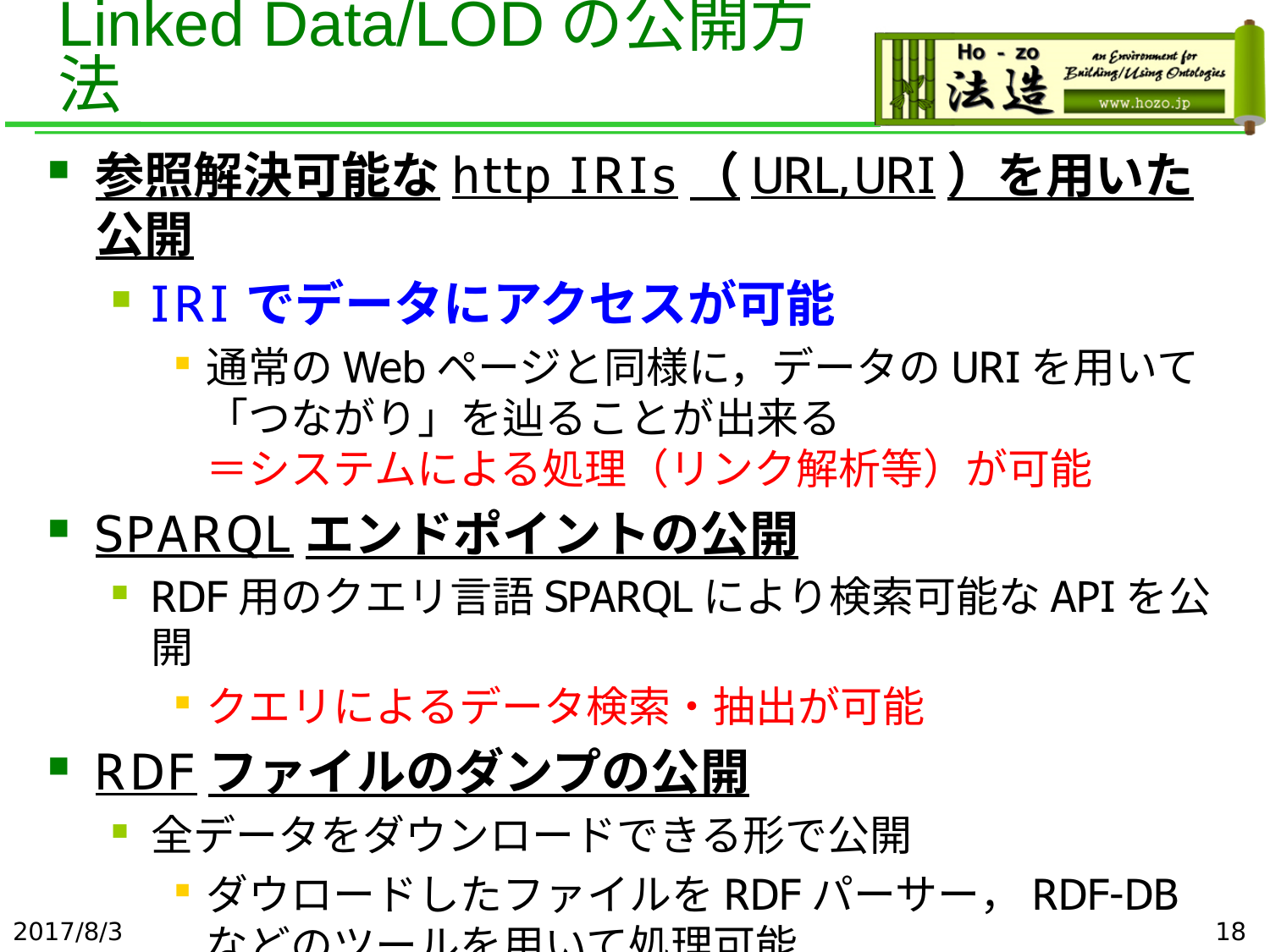

# Linked Data/LODの公開方法
参照解決可能なhttp IRIs（URL,URI）を用いた公開
IRIでデータにアクセスが可能
通常のWebページと同様に，データのURIを用いて
「つながり」を辿ることが出来る
＝システムによる処理（リンク解析等）が可能
SPARQLエンドポイントの公開
RDF用のクエリ言語SPARQLにより検索可能なAPIを公開
クエリによるデータ検索・抽出が可能
RDFファイルのダンプの公開
全データをダウンロードできる形で公開
ダウロードしたファイルをRDFパーサー，RDF-DBなどのツールを用いて処理可能
2017/8/3
18